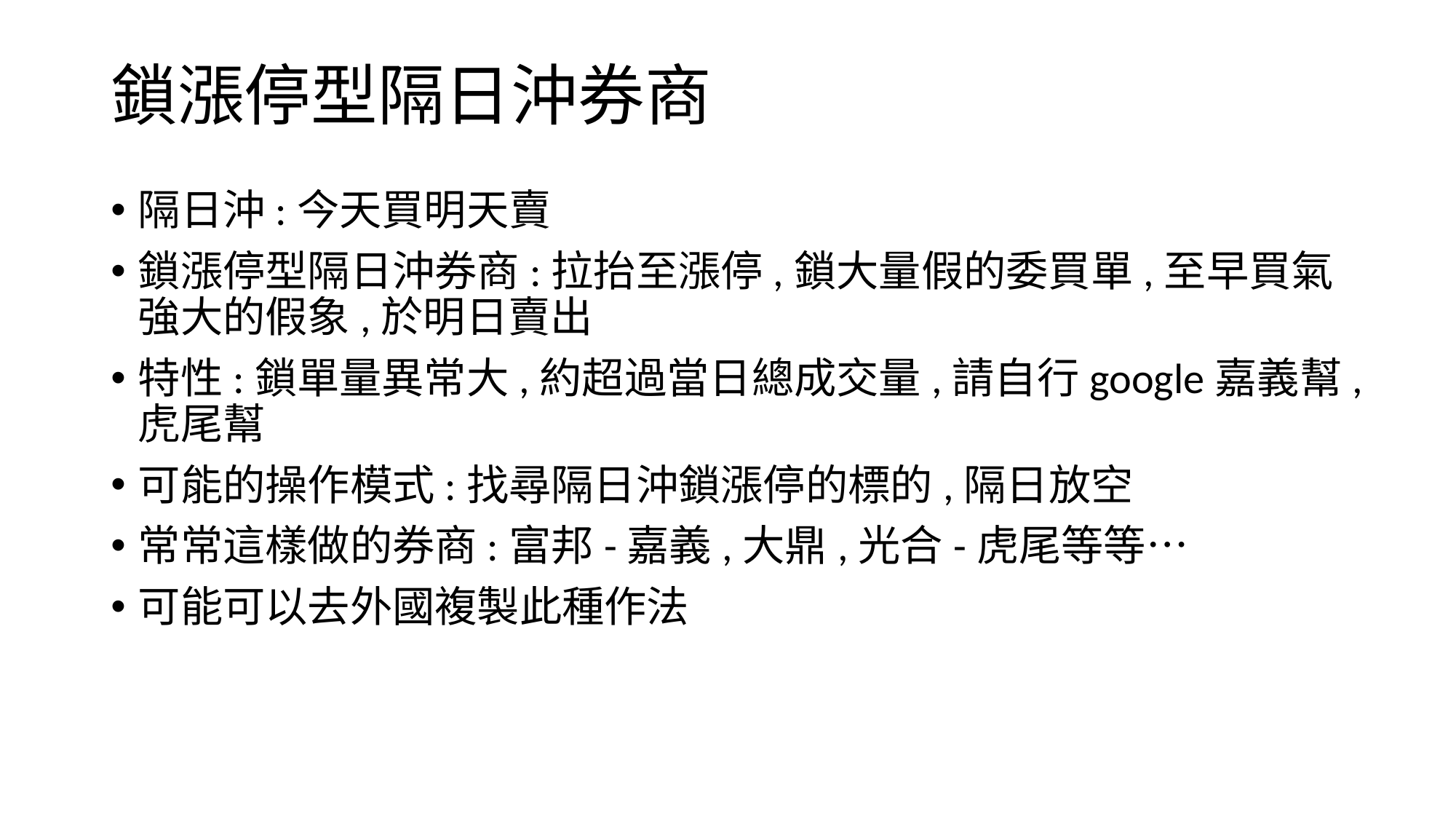

# 鎖漲停型隔日沖券商
隔日沖:今天買明天賣
鎖漲停型隔日沖券商:拉抬至漲停,鎖大量假的委買單,至早買氣強大的假象,於明日賣出
特性:鎖單量異常大,約超過當日總成交量,請自行google嘉義幫,虎尾幫
可能的操作模式:找尋隔日沖鎖漲停的標的,隔日放空
常常這樣做的券商:富邦-嘉義,大鼎,光合-虎尾等等…
可能可以去外國複製此種作法